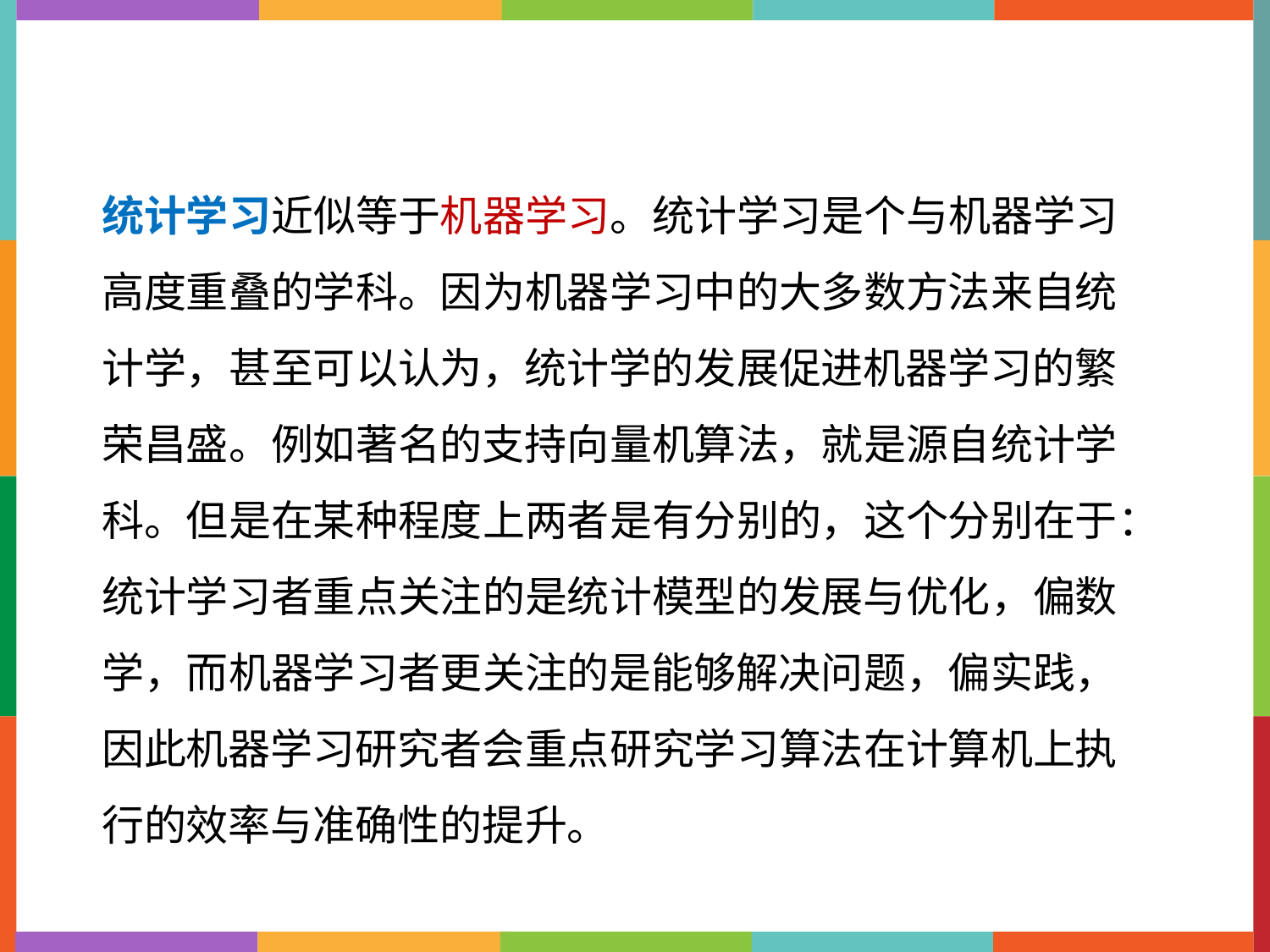

统计学习近似等于机器学习。统计学习是个与机器学习高度重叠的学科。因为机器学习中的大多数方法来自统计学，甚至可以认为，统计学的发展促进机器学习的繁荣昌盛。例如著名的支持向量机算法，就是源自统计学科。但是在某种程度上两者是有分别的，这个分别在于：统计学习者重点关注的是统计模型的发展与优化，偏数学，而机器学习者更关注的是能够解决问题，偏实践，因此机器学习研究者会重点研究学习算法在计算机上执行的效率与准确性的提升。